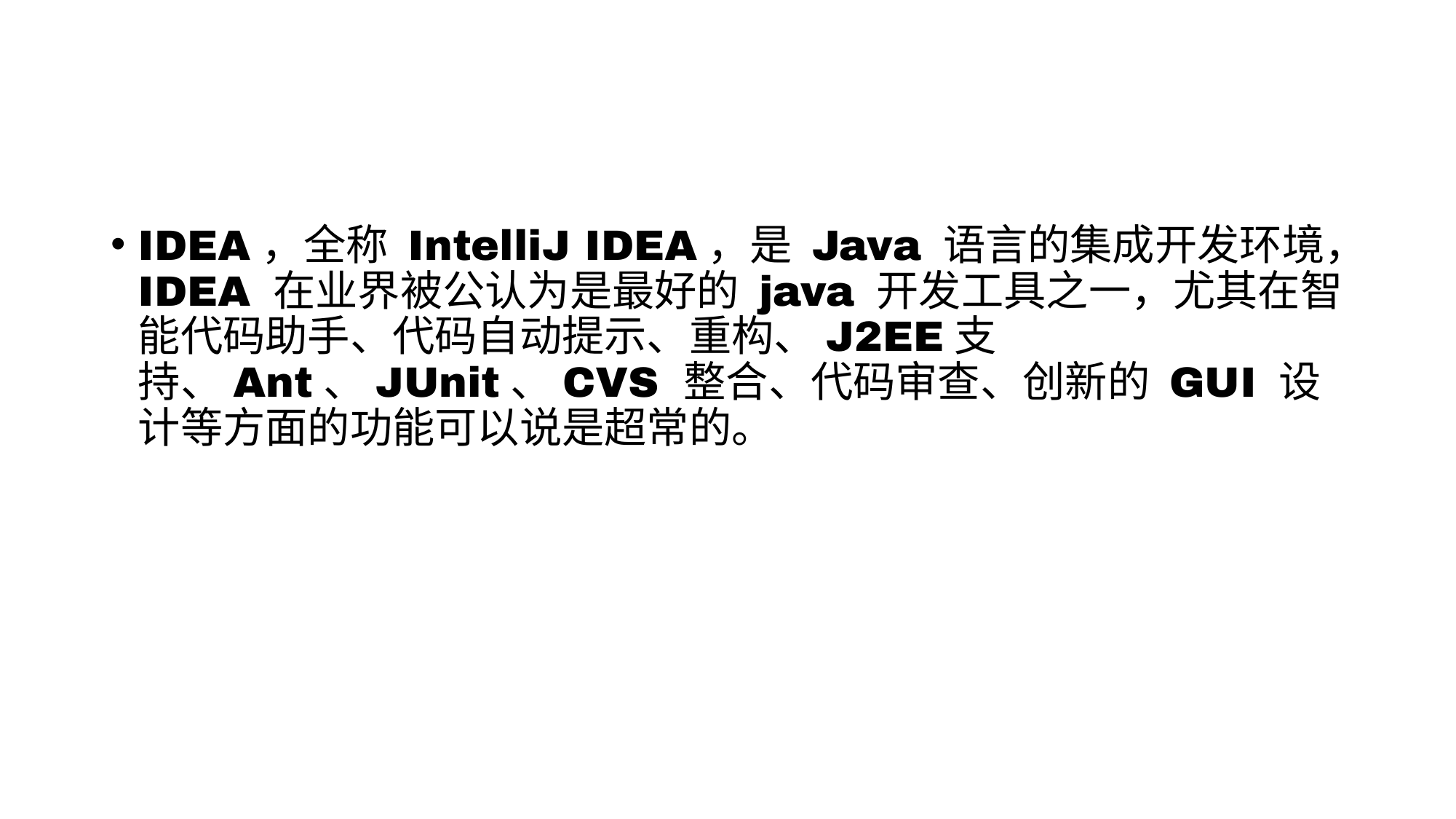

IDEA，全称 IntelliJ IDEA，是 Java 语言的集成开发环境，IDEA 在业界被公认为是最好的 java 开发工具之一，尤其在智能代码助手、代码自动提示、重构、J2EE支持、Ant、JUnit、CVS 整合、代码审查、创新的 GUI 设计等方面的功能可以说是超常的。